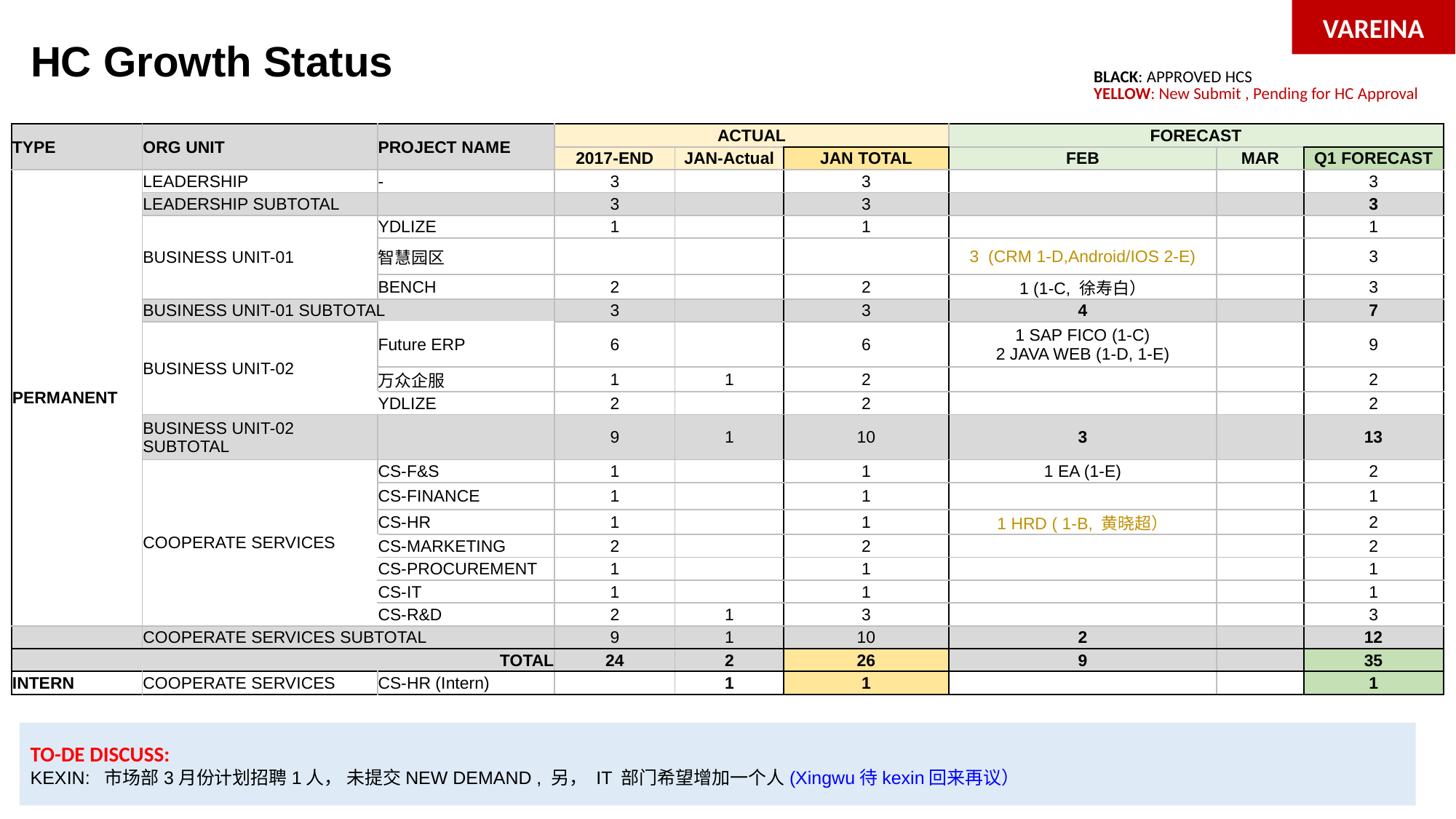

VAREINA
# HC Growth Status
| BLACK: APPROVED HCS YELLOW: New Submit , Pending for HC Approval |
| --- |
| TYPE | ORG UNIT | PROJECT NAME | ACTUAL |  |  | FORECAST |  |  |
| --- | --- | --- | --- | --- | --- | --- | --- | --- |
|  |  |  | 2017-END | JAN-Actual | JAN TOTAL | FEB | MAR | Q1 FORECAST |
| PERMANENT | LEADERSHIP | - | 3 |  | 3 |  |  | 3 |
|  | LEADERSHIP SUBTOTAL |  | 3 |  | 3 |  |  | 3 |
|  | BUSINESS UNIT-01 | YDLIZE | 1 |  | 1 |  |  | 1 |
|  |  | 智慧园区 |  |  |  | 3 (CRM 1-D,Android/IOS 2-E) |  | 3 |
|  |  | BENCH | 2 |  | 2 | 1 (1-C, 徐寿白） |  | 3 |
|  | BUSINESS UNIT-01 SUBTOTAL |  | 3 |  | 3 | 4 |  | 7 |
|  | BUSINESS UNIT-02 | Future ERP | 6 |  | 6 | 1 SAP FICO (1-C) 2 JAVA WEB (1-D, 1-E) |  | 9 |
|  |  | 万众企服 | 1 | 1 | 2 |  |  | 2 |
|  |  | YDLIZE | 2 |  | 2 |  |  | 2 |
|  | BUSINESS UNIT-02 SUBTOTAL |  | 9 | 1 | 10 | 3 |  | 13 |
|  | COOPERATE SERVICES | CS-F&S | 1 |  | 1 | 1 EA (1-E) |  | 2 |
|  |  | CS-FINANCE | 1 |  | 1 |  |  | 1 |
|  |  | CS-HR | 1 |  | 1 | 1 HRD ( 1-B, 黄晓超） |  | 2 |
|  |  | CS-MARKETING | 2 |  | 2 |  |  | 2 |
|  |  | CS-PROCUREMENT | 1 |  | 1 |  |  | 1 |
|  |  | CS-IT | 1 |  | 1 |  |  | 1 |
|  |  | CS-R&D | 2 | 1 | 3 |  |  | 3 |
|  | COOPERATE SERVICES SUBTOTAL |  | 9 | 1 | 10 | 2 |  | 12 |
| TOTAL |  |  | 24 | 2 | 26 | 9 |  | 35 |
| INTERN | COOPERATE SERVICES | CS-HR (Intern) |  | 1 | 1 |  |  | 1 |
TO-DE DISCUSS:
KEXIN:  市场部3月份计划招聘1人， 未提交NEW DEMAND , 另， IT 部门希望增加一个人(Xingwu待kexin回来再议）